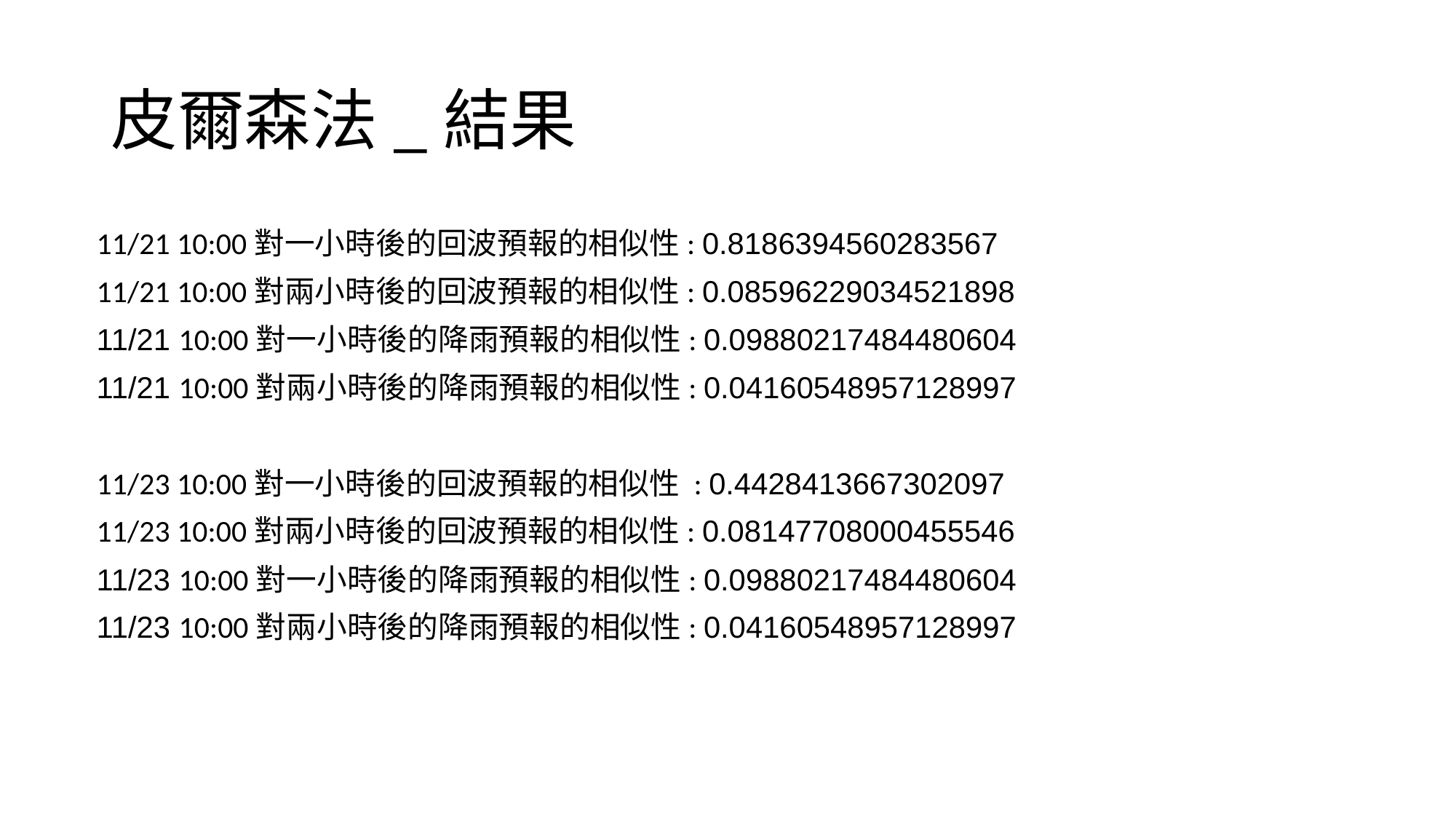

# 皮爾森法_結果
11/21 10:00對一小時後的回波預報的相似性: 0.8186394560283567
11/21 10:00對兩小時後的回波預報的相似性: 0.08596229034521898
11/21 10:00對一小時後的降雨預報的相似性: 0.09880217484480604
11/21 10:00對兩小時後的降雨預報的相似性: 0.04160548957128997

11/23 10:00對一小時後的回波預報的相似性 : 0.4428413667302097
11/23 10:00對兩小時後的回波預報的相似性: 0.08147708000455546
11/23 10:00對一小時後的降雨預報的相似性: 0.09880217484480604
11/23 10:00對兩小時後的降雨預報的相似性: 0.04160548957128997